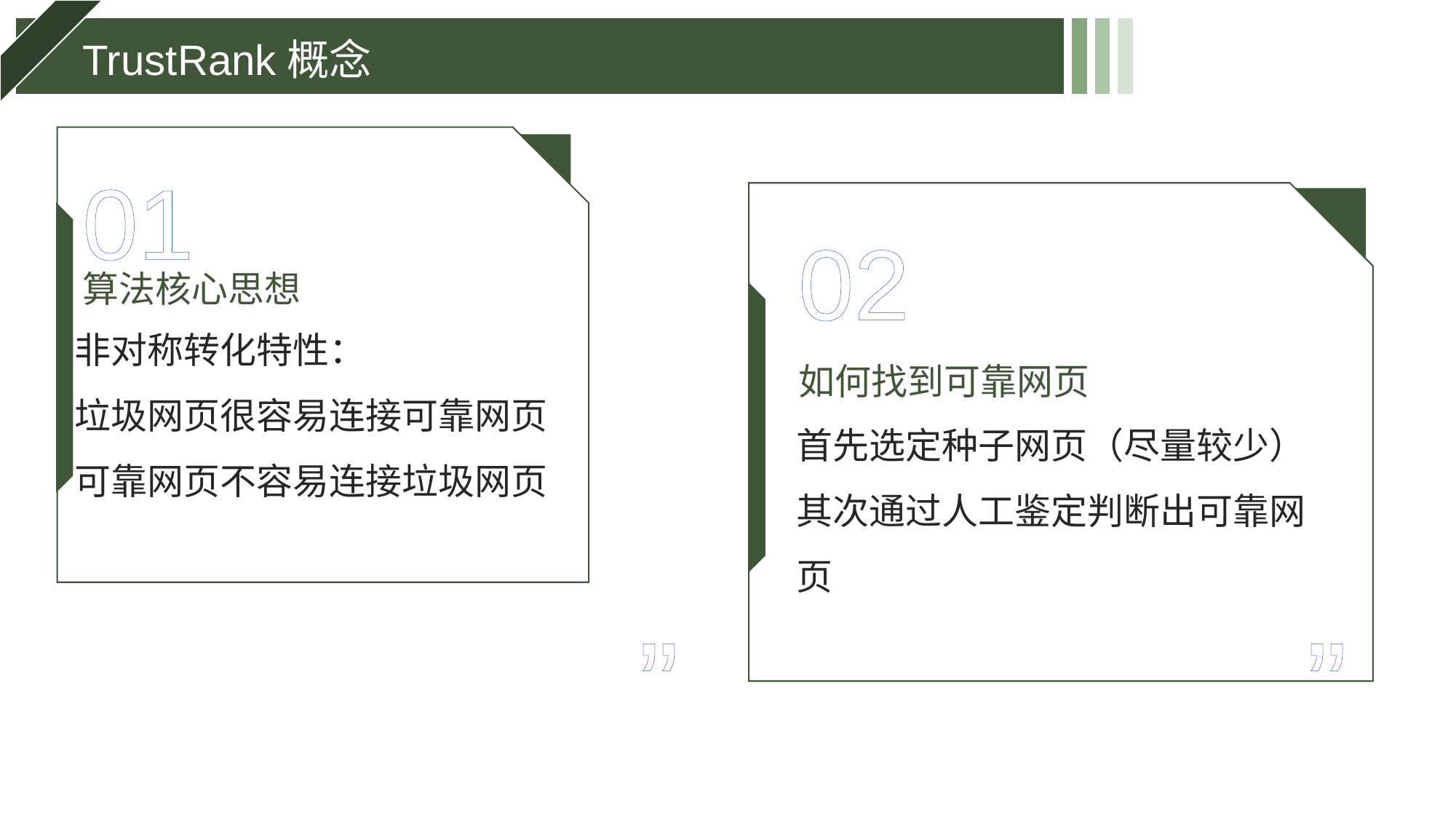

TrustRank概念

01

02
算法核心思想

非对称转化特性：
垃圾网页很容易连接可靠网页
可靠网页不容易连接垃圾网页
如何找到可靠网页

首先选定种子网页（尽量较少）
其次通过人工鉴定判断出可靠网页
”
”